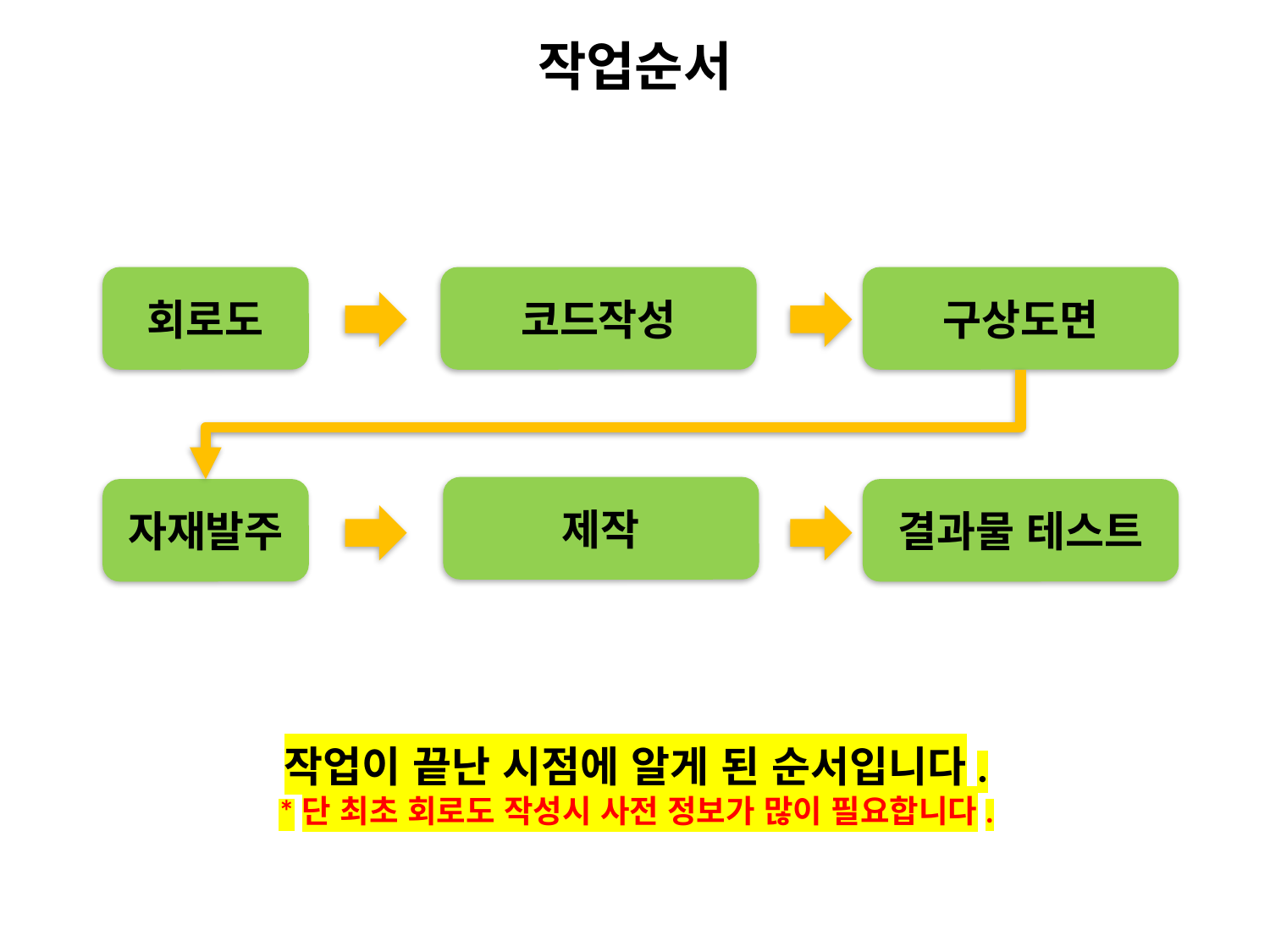

작업순서
회로도
코드작성
구상도면

제작
자재발주
결과물 테스트

작업이 끝난 시점에 알게 된 순서입니다.
*단 최초 회로도 작성시 사전 정보가 많이 필요합니다.